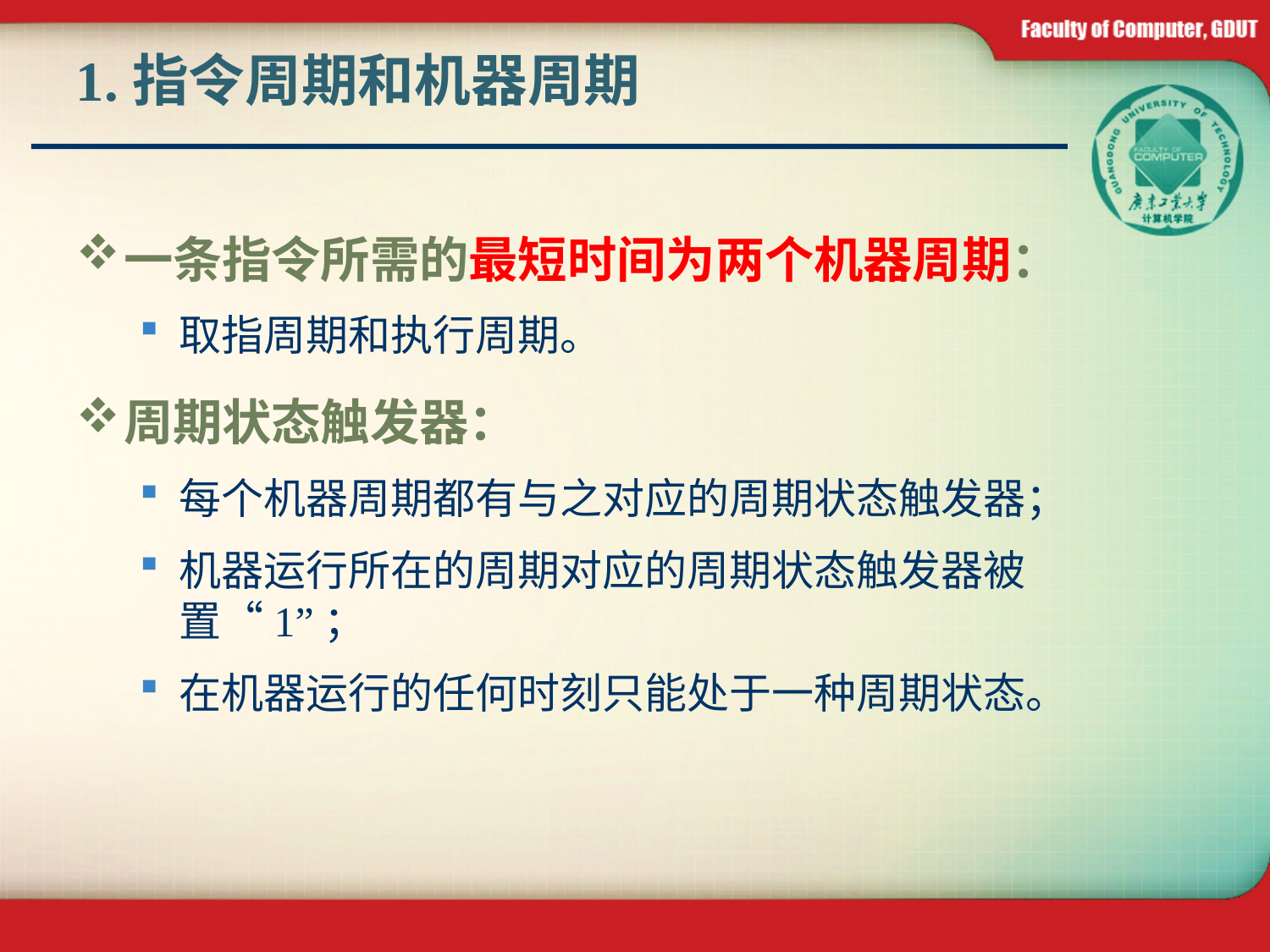

# 1.指令周期和机器周期
一条指令所需的最短时间为两个机器周期：
取指周期和执行周期。
周期状态触发器：
每个机器周期都有与之对应的周期状态触发器；
机器运行所在的周期对应的周期状态触发器被置“1”；
在机器运行的任何时刻只能处于一种周期状态。